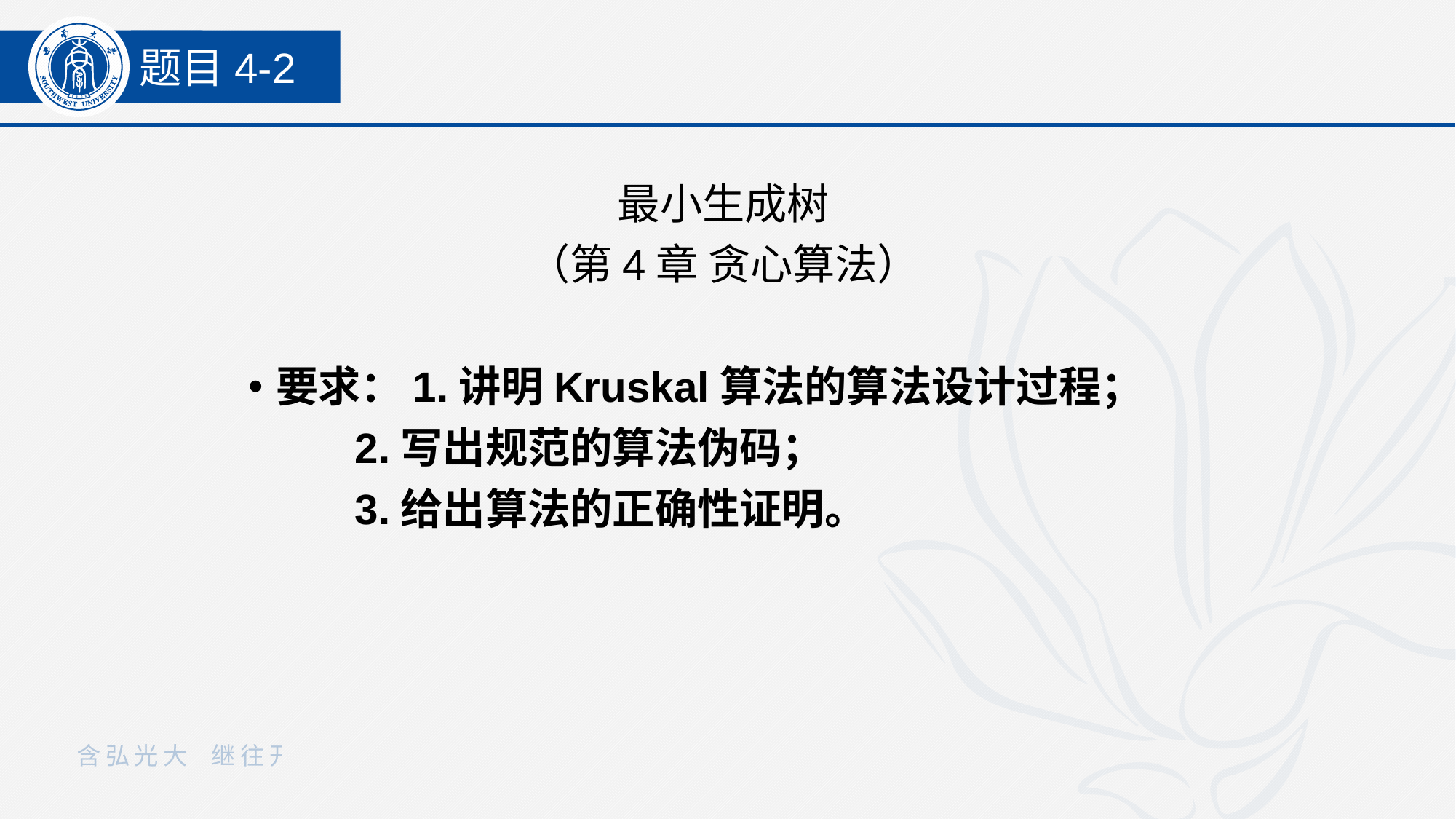

题目4-2
最小生成树
（第4章 贪心算法）

要求：1.讲明Kruskal算法的算法设计过程；
         2.写出规范的算法伪码；
         3.给出算法的正确性证明。